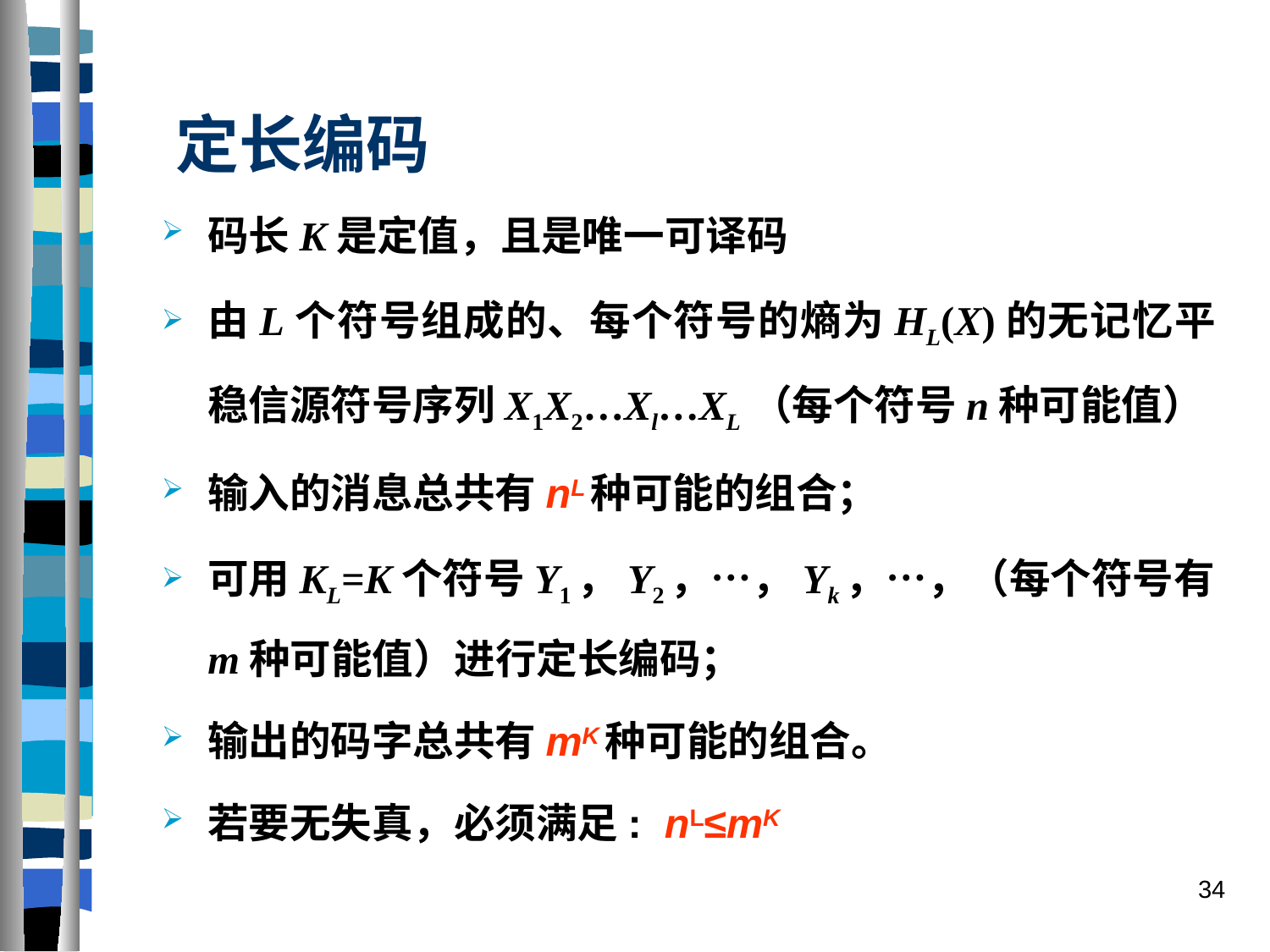

# 定长编码
码长K是定值，且是唯一可译码
由L个符号组成的、每个符号的熵为HL(X)的无记忆平稳信源符号序列X1X2…Xl…XL （每个符号n种可能值）
输入的消息总共有nL种可能的组合；
可用KL=K个符号Y1，Y2，…，Yk，…，（每个符号有m种可能值）进行定长编码；
输出的码字总共有mK种可能的组合。
若要无失真，必须满足:  nL≤mK
34